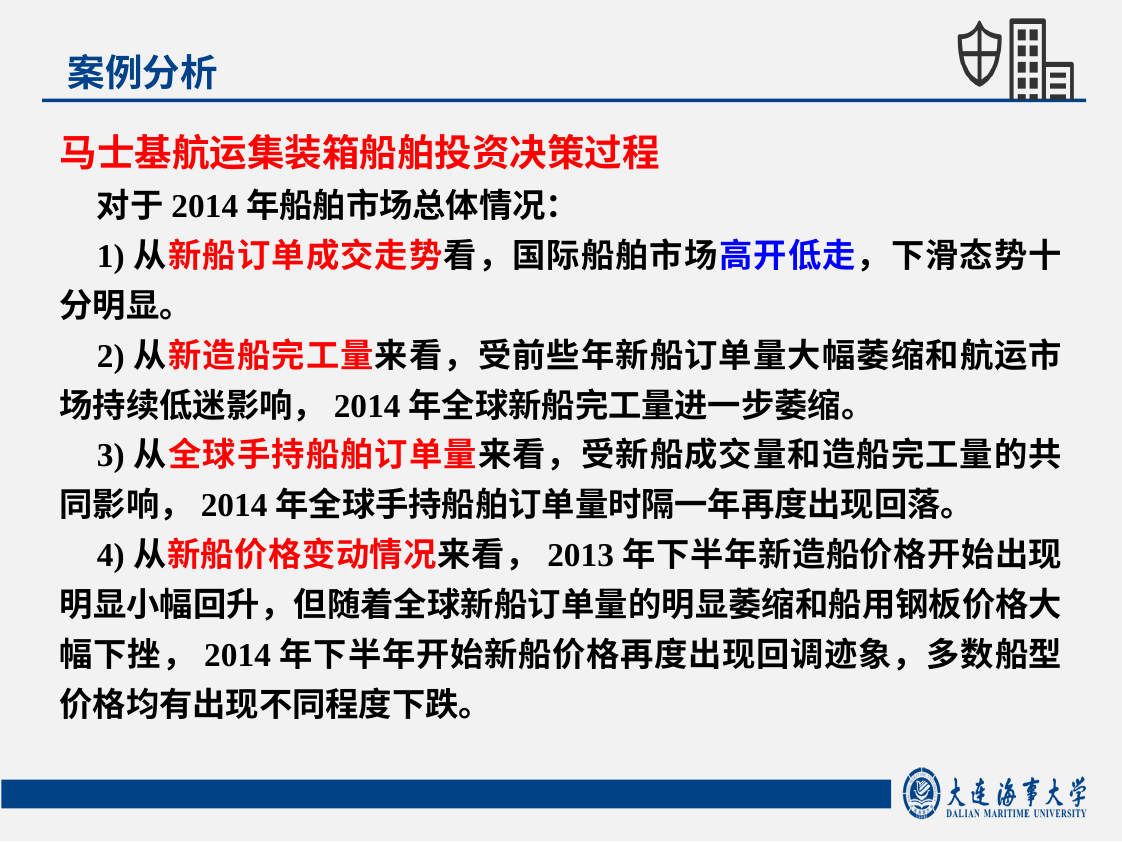

案例分析
马士基航运集装箱船舶投资决策过程
对于2014年船舶市场总体情况：
1)从新船订单成交走势看，国际船舶市场高开低走，下滑态势十分明显。
2)从新造船完工量来看，受前些年新船订单量大幅萎缩和航运市场持续低迷影响，2014年全球新船完工量进一步萎缩。
3)从全球手持船舶订单量来看，受新船成交量和造船完工量的共同影响，2014年全球手持船舶订单量时隔一年再度出现回落。
4)从新船价格变动情况来看，2013年下半年新造船价格开始出现明显小幅回升，但随着全球新船订单量的明显萎缩和船用钢板价格大幅下挫，2014年下半年开始新船价格再度出现回调迹象，多数船型价格均有出现不同程度下跌。